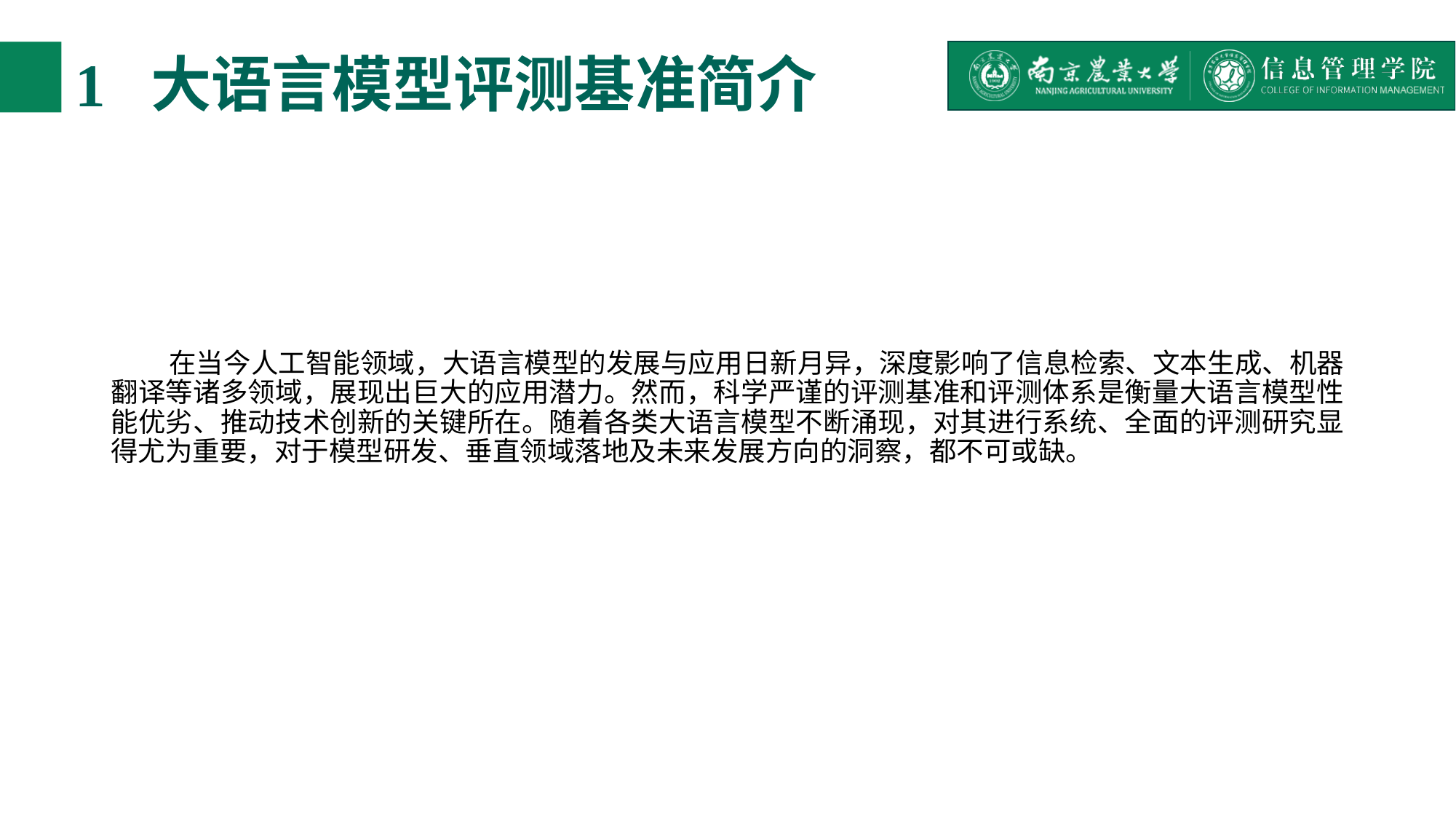

# 1  大语言模型评测基准简介

   在当今人工智能领域，大语言模型的发展与应用日新月异，深度影响了信息检索、文本生成、机器翻译等诸多领域，展现出巨大的应用潜力。然而，科学严谨的评测基准和评测体系是衡量大语言模型性能优劣、推动技术创新的关键所在。随着各类大语言模型不断涌现，对其进行系统、全面的评测研究显得尤为重要，对于模型研发、垂直领域落地及未来发展方向的洞察，都不可或缺。